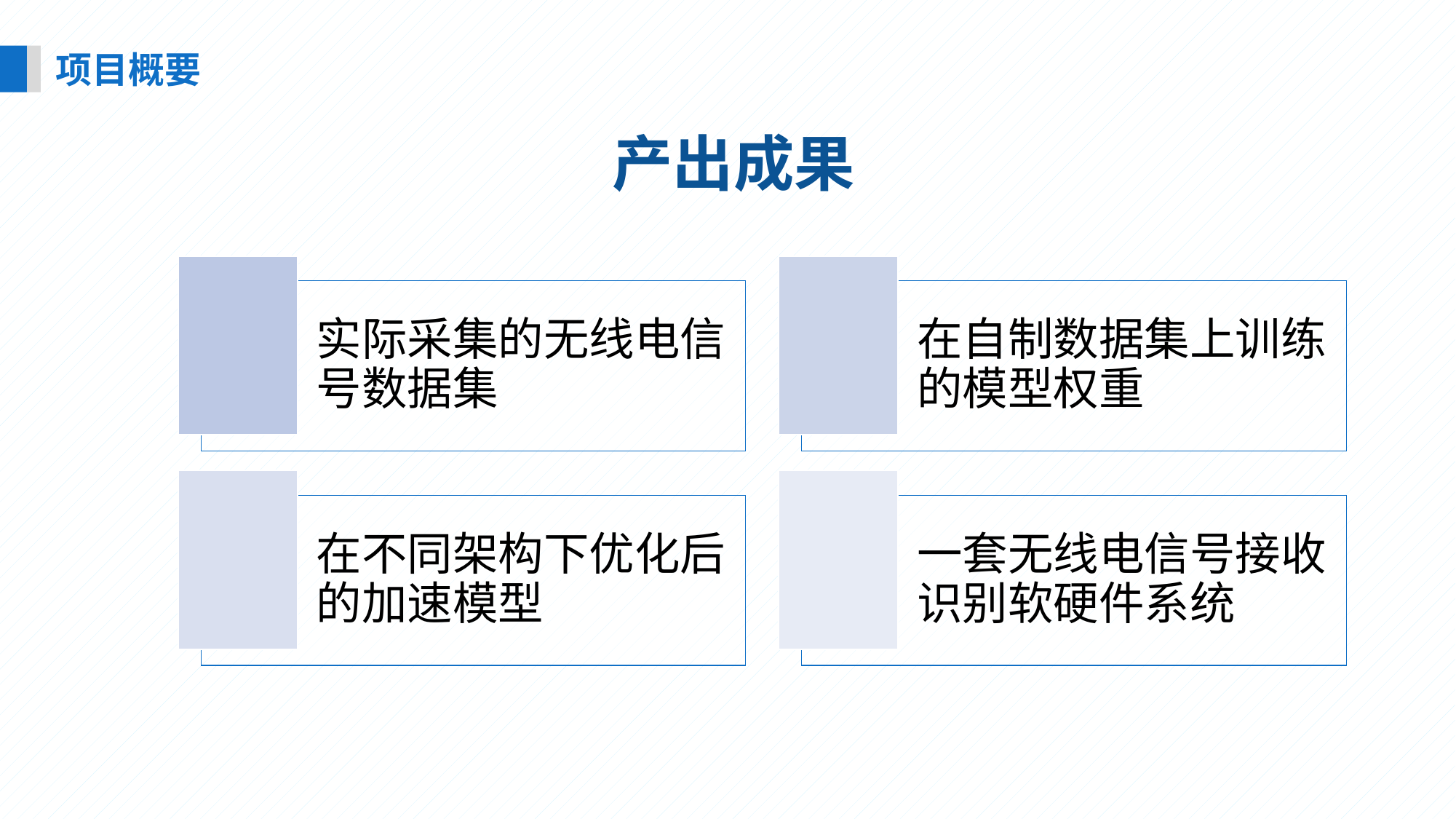

项目概要

实际采集的无线电信号数据集
在自制数据集上训练的模型权重
在不同架构下优化后的加速模型
一套无线电信号接收识别软硬件系统
产出成果